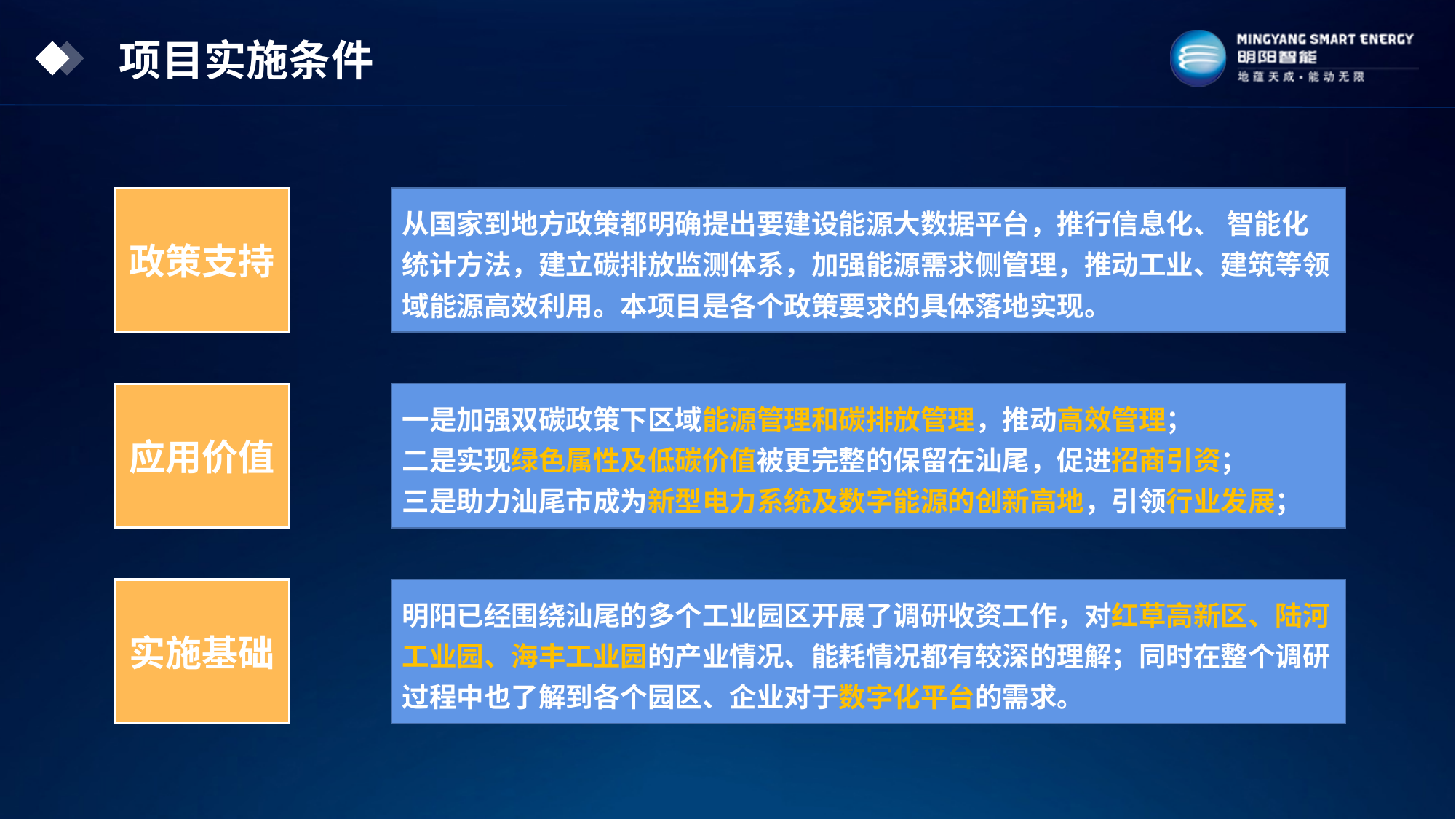

项目实施条件
政策支持
从国家到地方政策都明确提出要建设能源大数据平台，推行信息化、 智能化统计方法，建立碳排放监测体系，加强能源需求侧管理，推动工业、建筑等领域能源高效利用。本项目是各个政策要求的具体落地实现。
应用价值
一是加强双碳政策下区域能源管理和碳排放管理，推动高效管理；
二是实现绿色属性及低碳价值被更完整的保留在汕尾，促进招商引资；
三是助力汕尾市成为新型电力系统及数字能源的创新高地，引领行业发展；
实施基础
明阳已经围绕汕尾的多个工业园区开展了调研收资工作，对红草高新区、陆河工业园、海丰工业园的产业情况、能耗情况都有较深的理解；同时在整个调研过程中也了解到各个园区、企业对于数字化平台的需求。